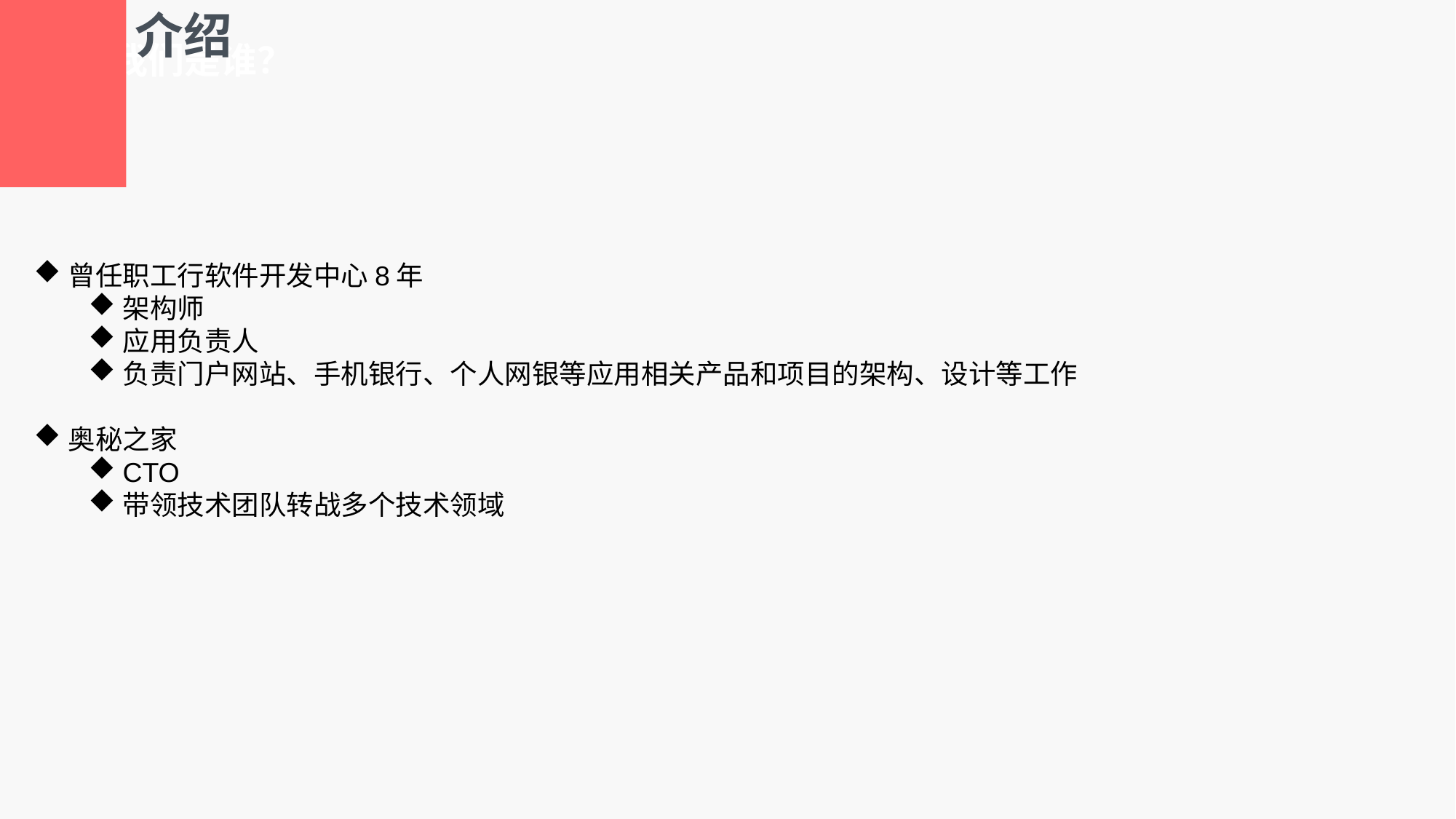

介绍

我们是谁？
曾任职工行软件开发中心8年
架构师
应用负责人
负责门户网站、手机银行、个人网银等应用相关产品和项目的架构、设计等工作

奥秘之家
CTO
带领技术团队转战多个技术领域